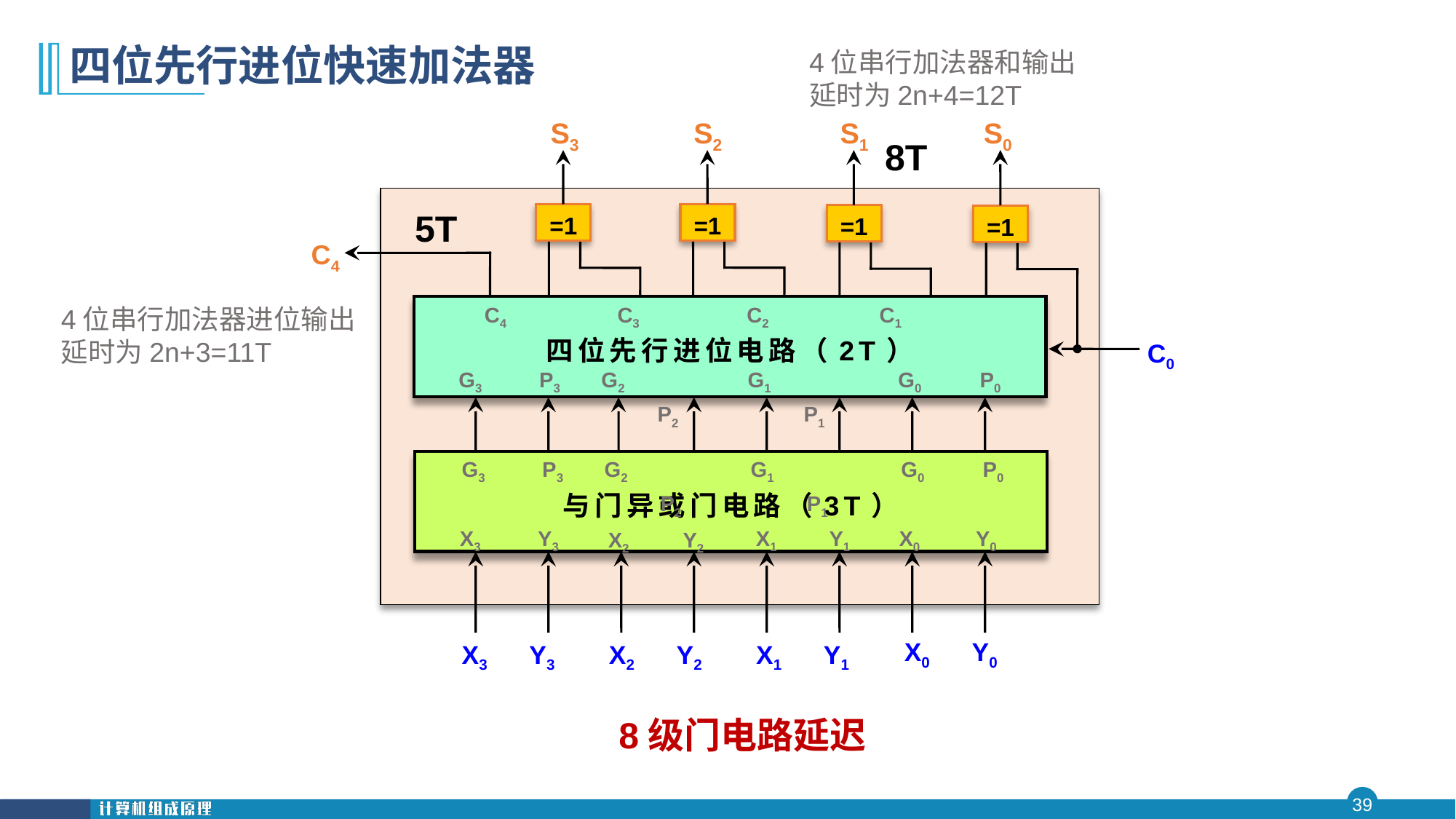

# 四位先行进位快速加法器
4位串行加法器和输出
延时为2n+4=12T
S3
S2
S1
S0
8T

=1

=1

=1

=1

5T
C4

  C4                                C3                               C2                                C1
四位先行进位电路（2T）
4位串行加法器进位输出
延时为2n+3=11T
C0

G3          　P3
G2           　P2
G1        　  P1
 G0        　   P0

G3          　P3
G2           　P2
G1        　  P1
 G0        　   P0
与门异或门电路（3T）
X3          　Y3
X1       　  Y1
 X0        　  Y0
X2         　Y2

X0          Y0
X3          Y3
  X2          Y2
X1          Y1
8级门电路延迟